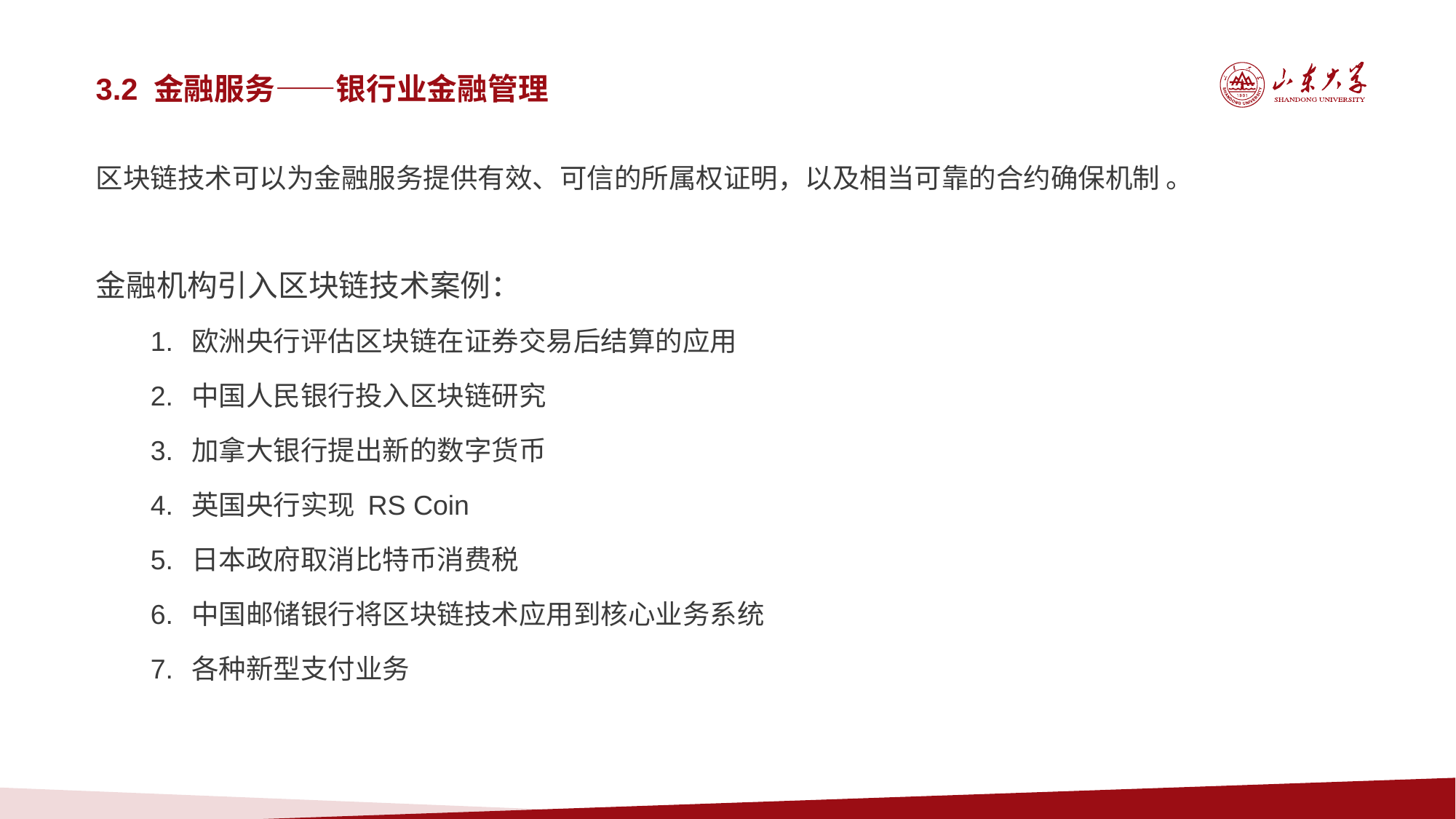

3.2 金融服务——银行业金融管理

区块链技术可以为金融服务提供有效、可信的所属权证明，以及相当可靠的合约确保机制 。
金融机构引入区块链技术案例：
欧洲央行评估区块链在证券交易后结算的应用
中国人民银行投入区块链研究
加拿大银行提出新的数字货币
英国央行实现 RS Coin
日本政府取消比特币消费税
中国邮储银行将区块链技术应用到核心业务系统
各种新型支付业务